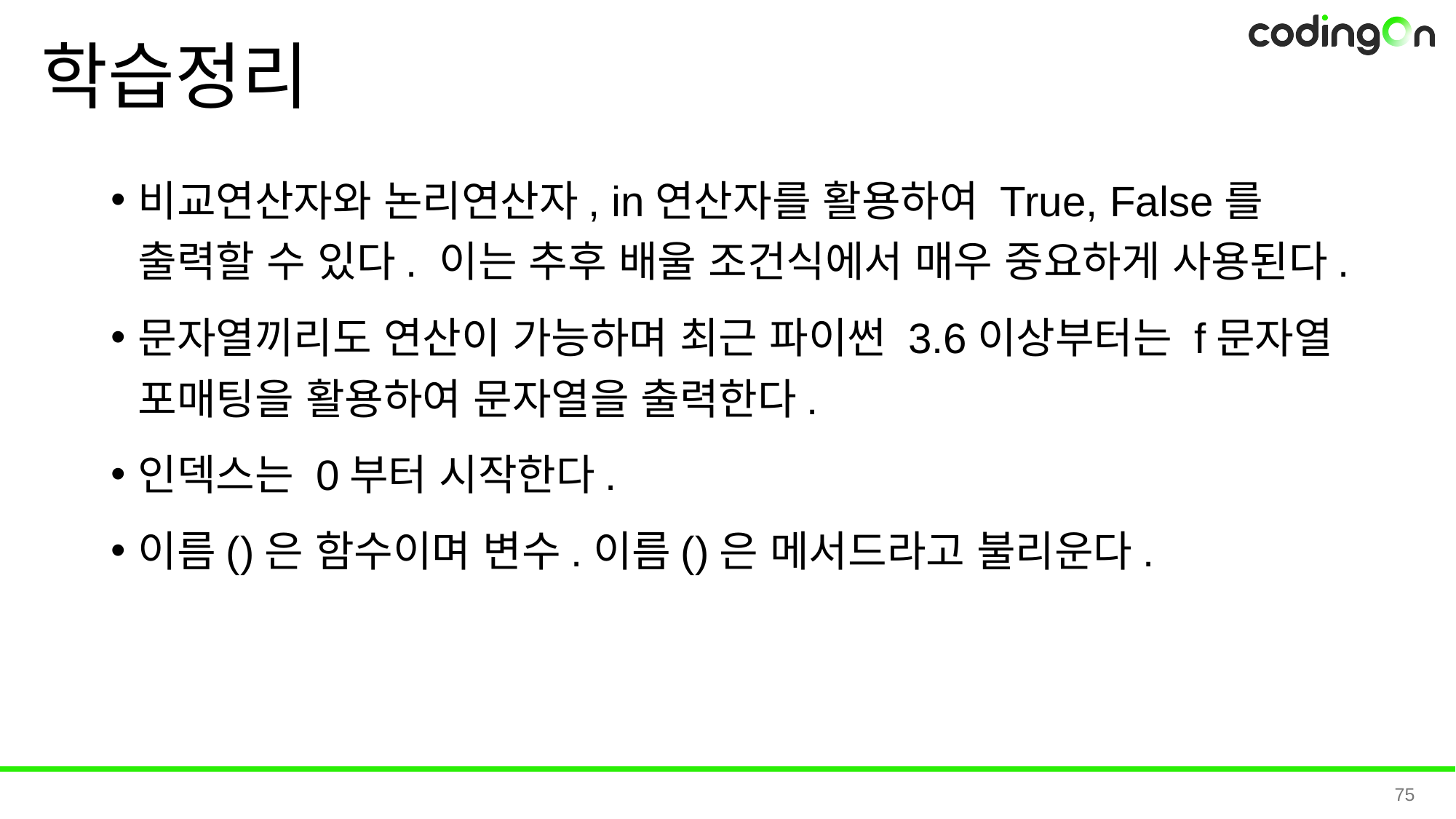

# 학습정리
비교연산자와 논리연산자, in연산자를 활용하여 True, False를 출력할 수 있다. 이는 추후 배울 조건식에서 매우 중요하게 사용된다.
문자열끼리도 연산이 가능하며 최근 파이썬 3.6이상부터는 f문자열 포매팅을 활용하여 문자열을 출력한다.
인덱스는 0부터 시작한다.
이름()은 함수이며 변수.이름()은 메서드라고 불리운다.
75